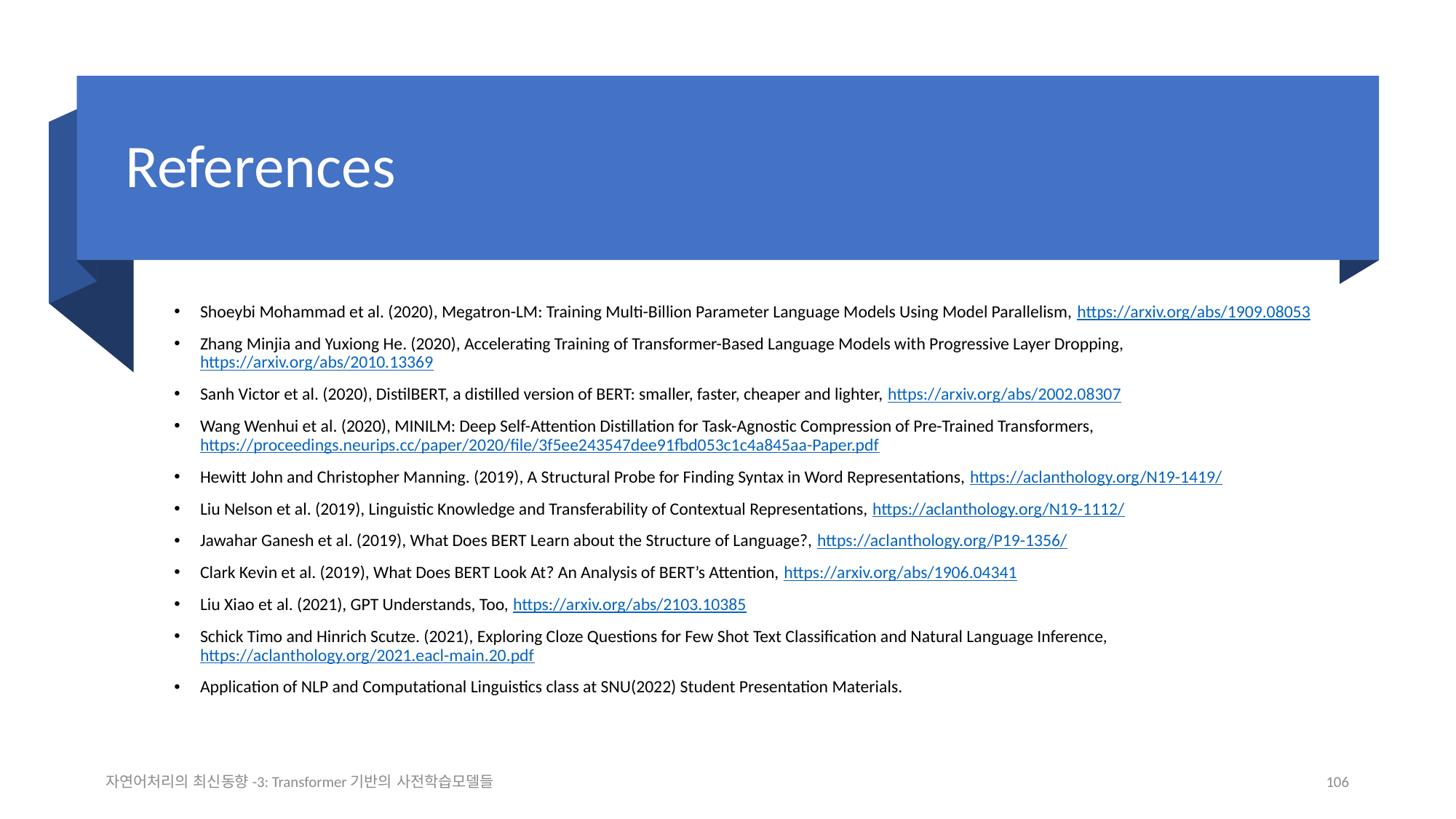

# References

Shoeybi Mohammad et al. (2020), Megatron-LM: Training Multi-Billion Parameter Language Models Using Model Parallelism, https://arxiv.org/abs/1909.08053
Zhang Minjia and Yuxiong He. (2020), Accelerating Training of Transformer-Based Language Models with Progressive Layer Dropping, https://arxiv.org/abs/2010.13369
Sanh Victor et al. (2020), DistilBERT, a distilled version of BERT: smaller, faster, cheaper and lighter, https://arxiv.org/abs/2002.08307
Wang Wenhui et al. (2020), MINILM: Deep Self-Attention Distillation for Task-Agnostic Compression of Pre-Trained Transformers, https://proceedings.neurips.cc/paper/2020/file/3f5ee243547dee91fbd053c1c4a845aa-Paper.pdf
Hewitt John and Christopher Manning. (2019), A Structural Probe for Finding Syntax in Word Representations, https://aclanthology.org/N19-1419/
Liu Nelson et al. (2019), Linguistic Knowledge and Transferability of Contextual Representations, https://aclanthology.org/N19-1112/
Jawahar Ganesh et al. (2019), What Does BERT Learn about the Structure of Language?, https://aclanthology.org/P19-1356/
Clark Kevin et al. (2019), What Does BERT Look At? An Analysis of BERT’s Attention, https://arxiv.org/abs/1906.04341
Liu Xiao et al. (2021), GPT Understands, Too, https://arxiv.org/abs/2103.10385
Schick Timo and Hinrich Scutze. (2021), Exploring Cloze Questions for Few Shot Text Classification and Natural Language Inference, https://aclanthology.org/2021.eacl-main.20.pdf
Application of NLP and Computational Linguistics class at SNU(2022) Student Presentation Materials.

자연어처리의 최신동향-3: Transformer기반의 사전학습모델들
106